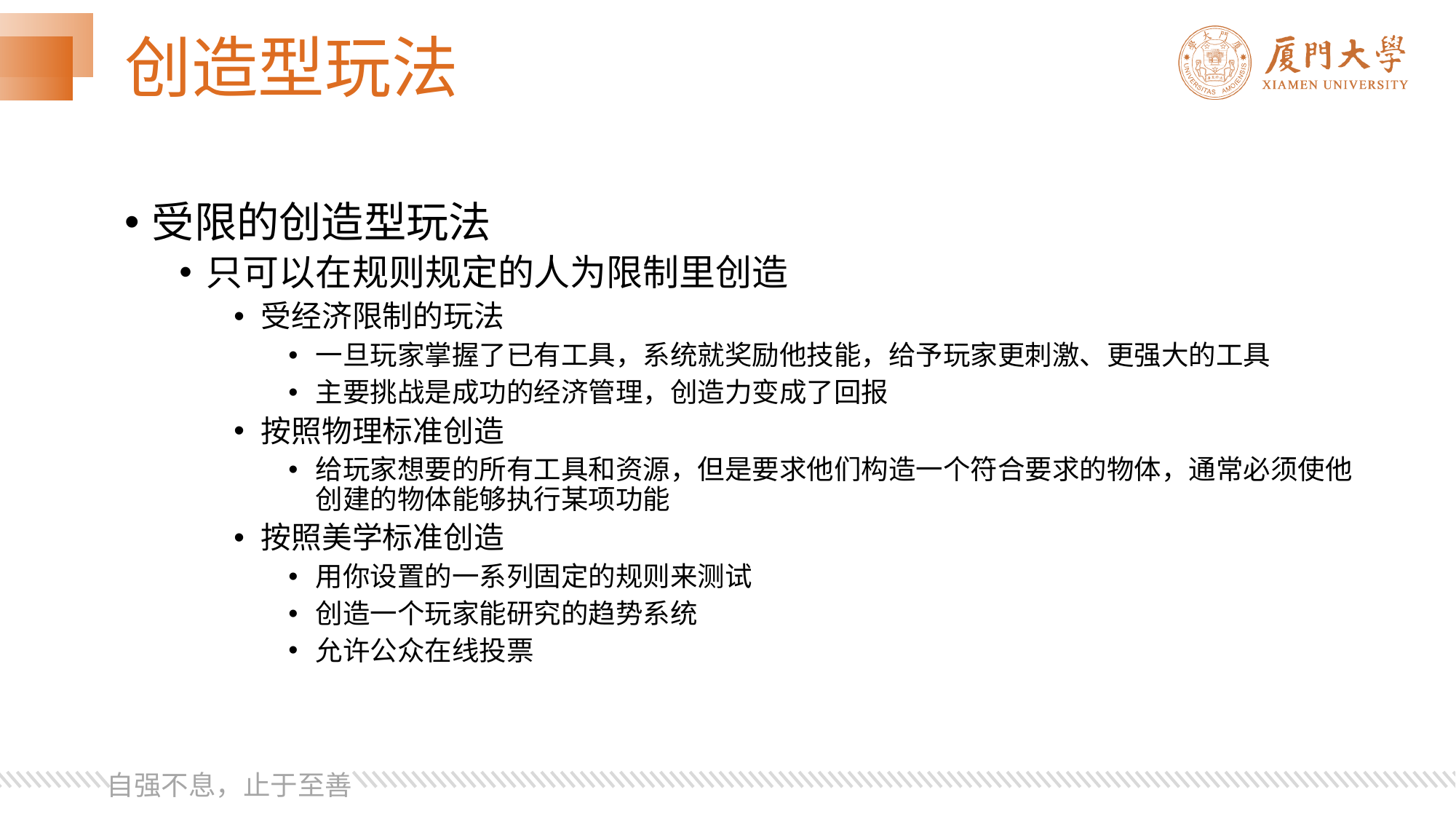

# 创造型玩法
受限的创造型玩法
只可以在规则规定的人为限制里创造
受经济限制的玩法
一旦玩家掌握了已有工具，系统就奖励他技能，给予玩家更刺激、更强大的工具
主要挑战是成功的经济管理，创造力变成了回报
按照物理标准创造
给玩家想要的所有工具和资源，但是要求他们构造一个符合要求的物体，通常必须使他创建的物体能够执行某项功能
按照美学标准创造
用你设置的一系列固定的规则来测试
创造一个玩家能研究的趋势系统
允许公众在线投票